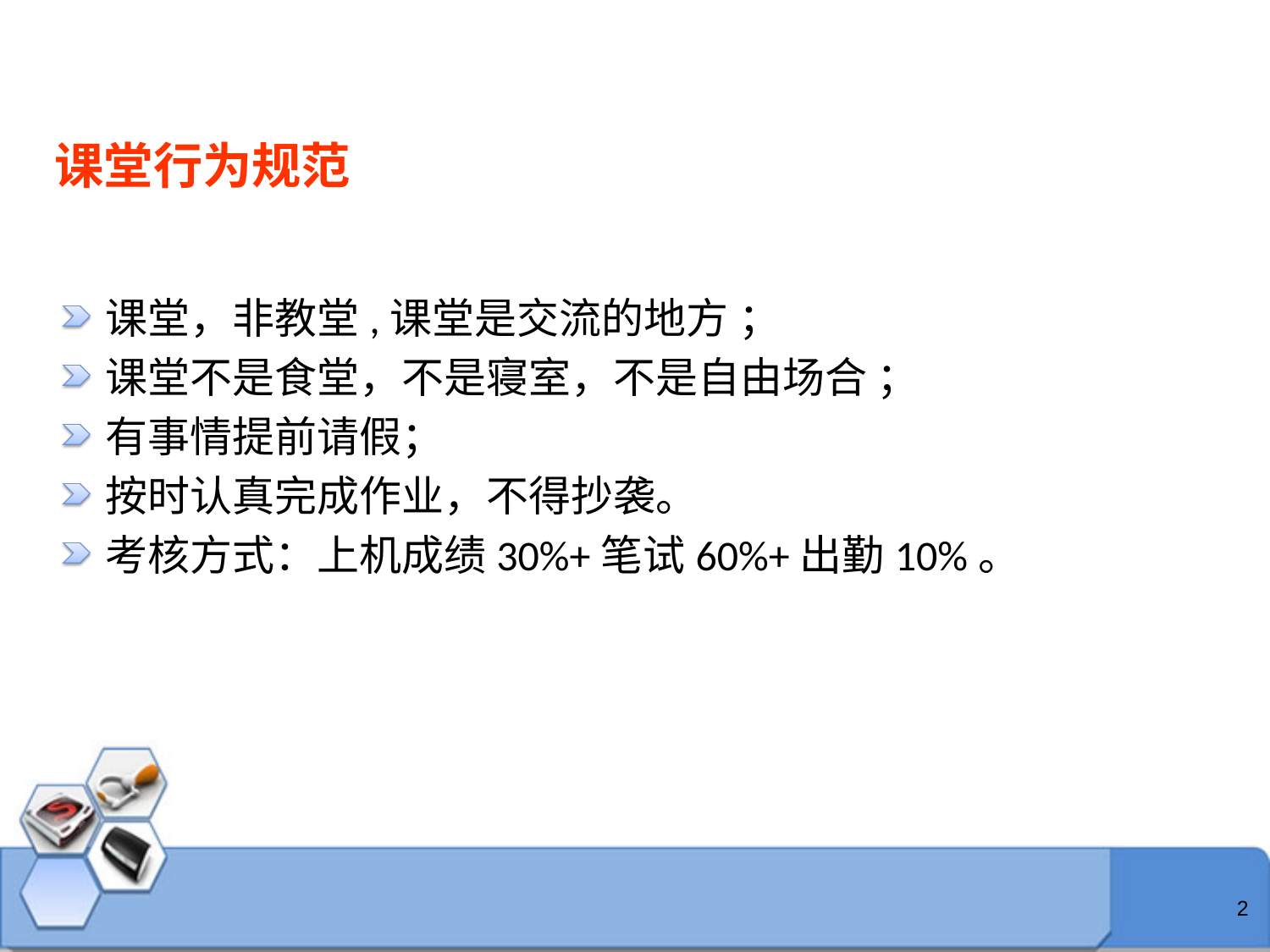

# 课堂行为规范

课堂，非教堂,课堂是交流的地方 ；
课堂不是食堂，不是寝室，不是自由场合 ；
有事情提前请假；
按时认真完成作业，不得抄袭。
考核方式：上机成绩30%+笔试60%+出勤10%。

2